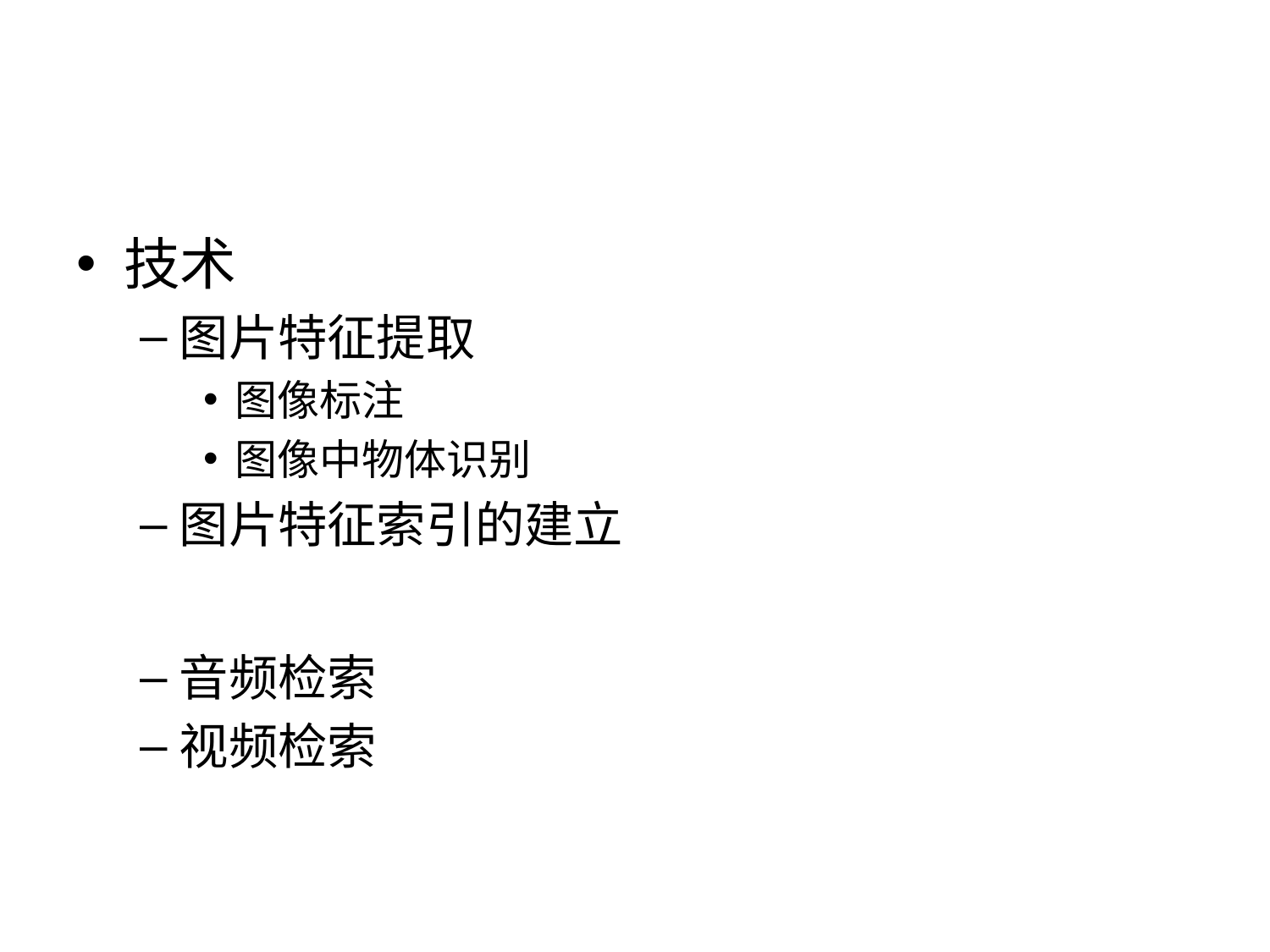

#
技术
图片特征提取
图像标注
图像中物体识别
图片特征索引的建立

音频检索
视频检索